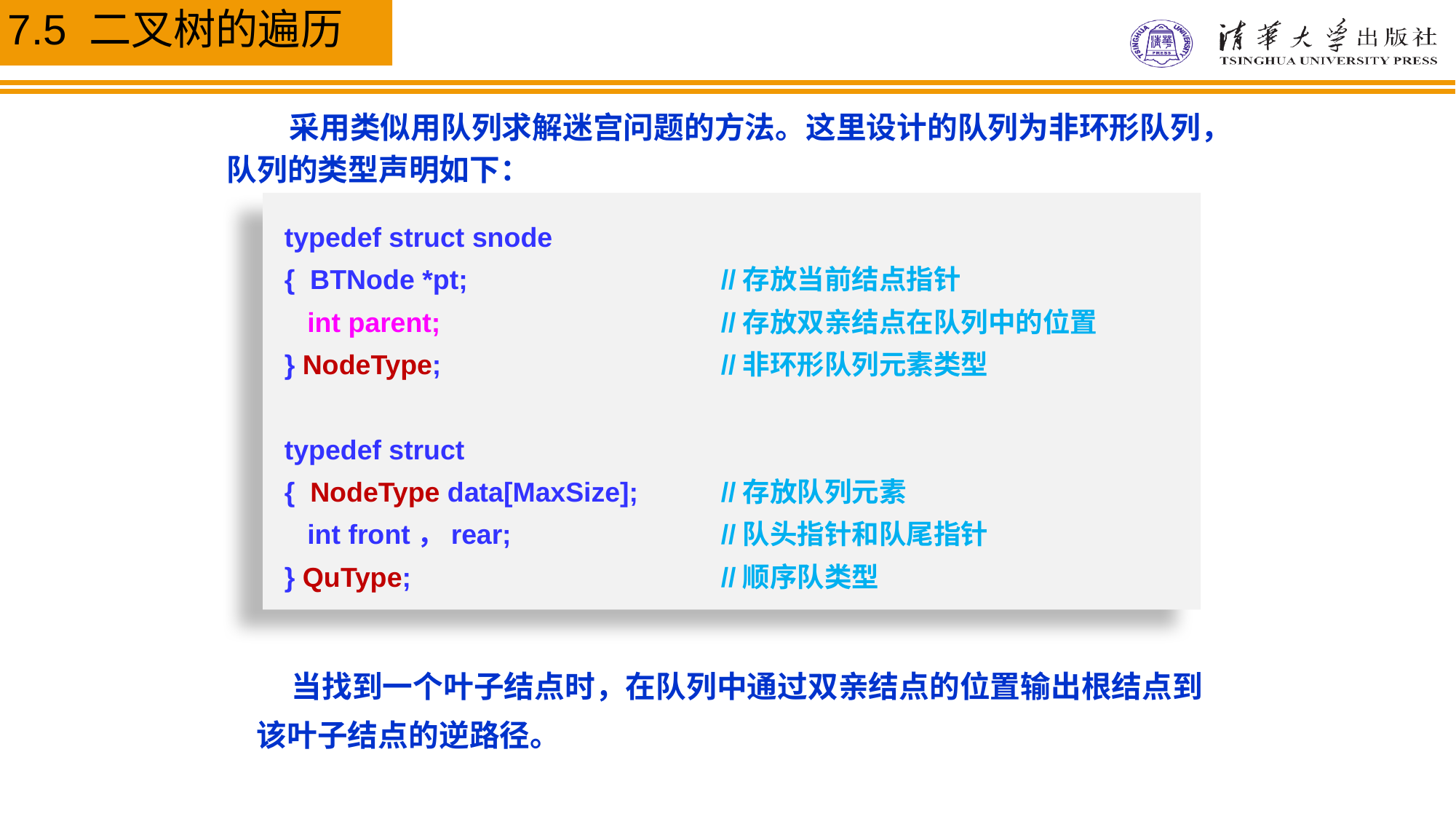

采用类似用队列求解迷宫问题的方法。这里设计的队列为非环形队列，队列的类型声明如下：
typedef struct snode
{  BTNode *pt;			//存放当前结点指针
   int parent;			//存放双亲结点在队列中的位置
} NodeType;			//非环形队列元素类型

typedef struct
{  NodeType data[MaxSize];	//存放队列元素
   int front，rear;		//队头指针和队尾指针
} QuType;			//顺序队类型
    当找到一个叶子结点时，在队列中通过双亲结点的位置输出根结点到该叶子结点的逆路径。